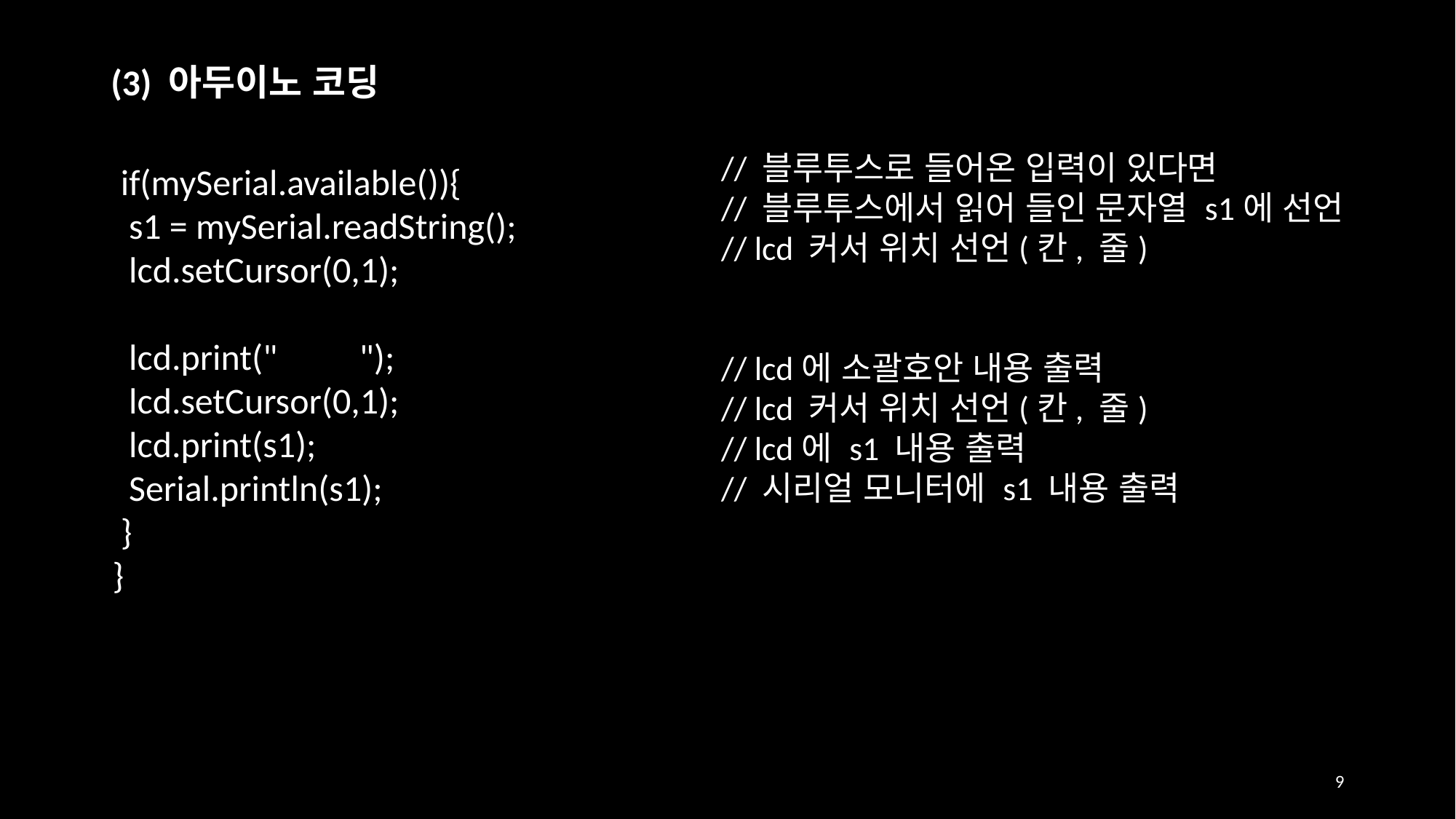

(3) 아두이노 코딩
// 블루투스로 들어온 입력이 있다면
// 블루투스에서 읽어 들인 문자열 s1에 선언
// lcd 커서 위치 선언(칸, 줄)

// lcd에 소괄호안 내용 출력
// lcd 커서 위치 선언(칸, 줄)
// lcd에 s1 내용 출력
// 시리얼 모니터에 s1 내용 출력
 if(mySerial.available()){
  s1 = mySerial.readString();
  lcd.setCursor(0,1);

  lcd.print("          ");
  lcd.setCursor(0,1);
  lcd.print(s1);
  Serial.println(s1);
 }
}
9